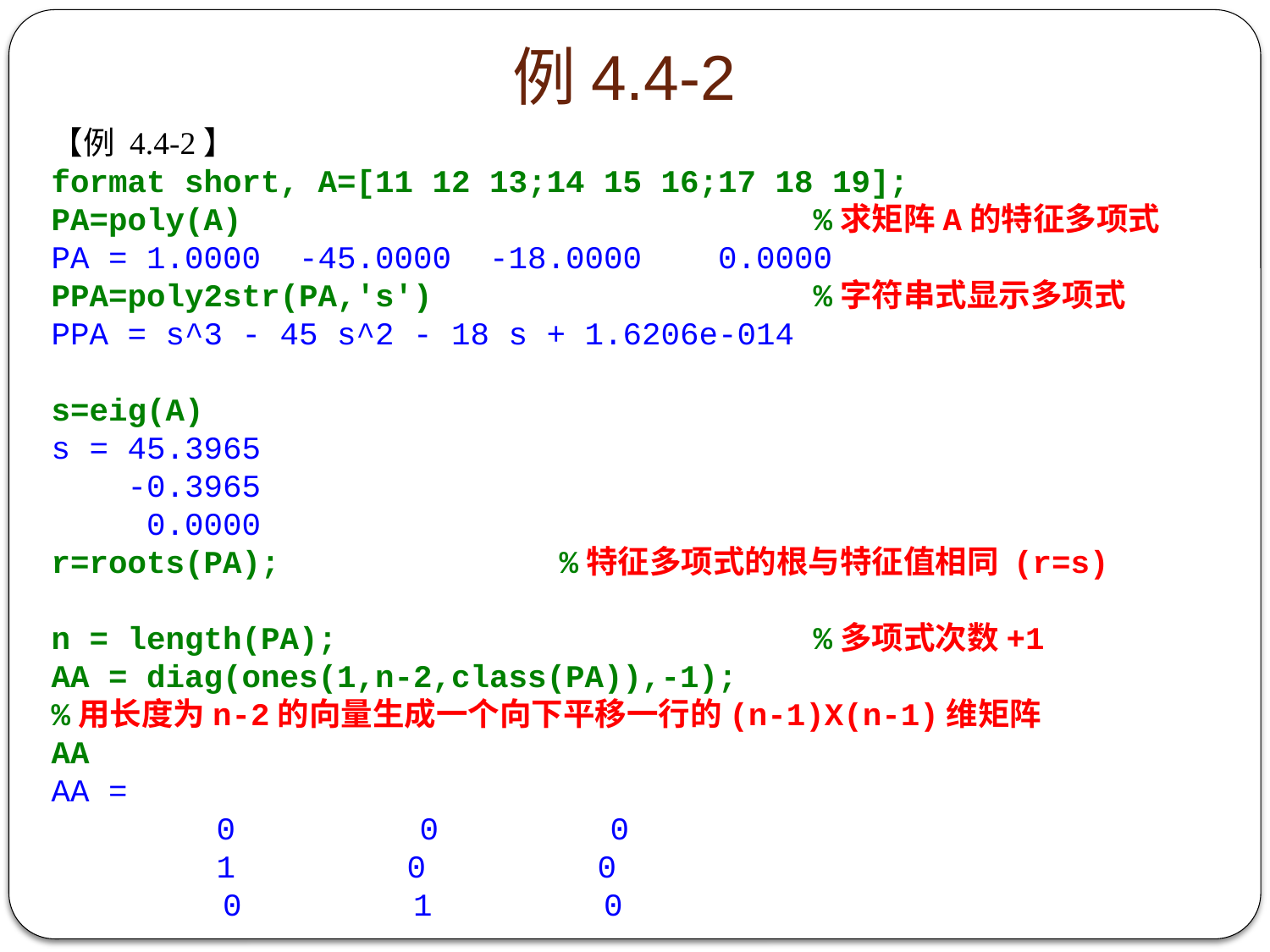

# 例4.4-2
【例 4.4-2】
format short, A=[11 12 13;14 15 16;17 18 19];
PA=poly(A)  					%求矩阵A的特征多项式
PA = 1.0000  -45.0000  -18.0000    0.0000
PPA=poly2str(PA,'s') 			%字符串式显示多项式
PPA = s^3 - 45 s^2 - 18 s + 1.6206e-014

s=eig(A)
s = 45.3965
    -0.3965
     0.0000
r=roots(PA);			%特征多项式的根与特征值相同 (r=s)

n = length(PA);				%多项式次数+1
AA = diag(ones(1,n-2,class(PA)),-1);
%用长度为n-2的向量生成一个向下平移一行的(n-1)X(n-1)维矩阵
AA
AA =
		  0   	      0         0
    	  1         0         0
         0         1         0